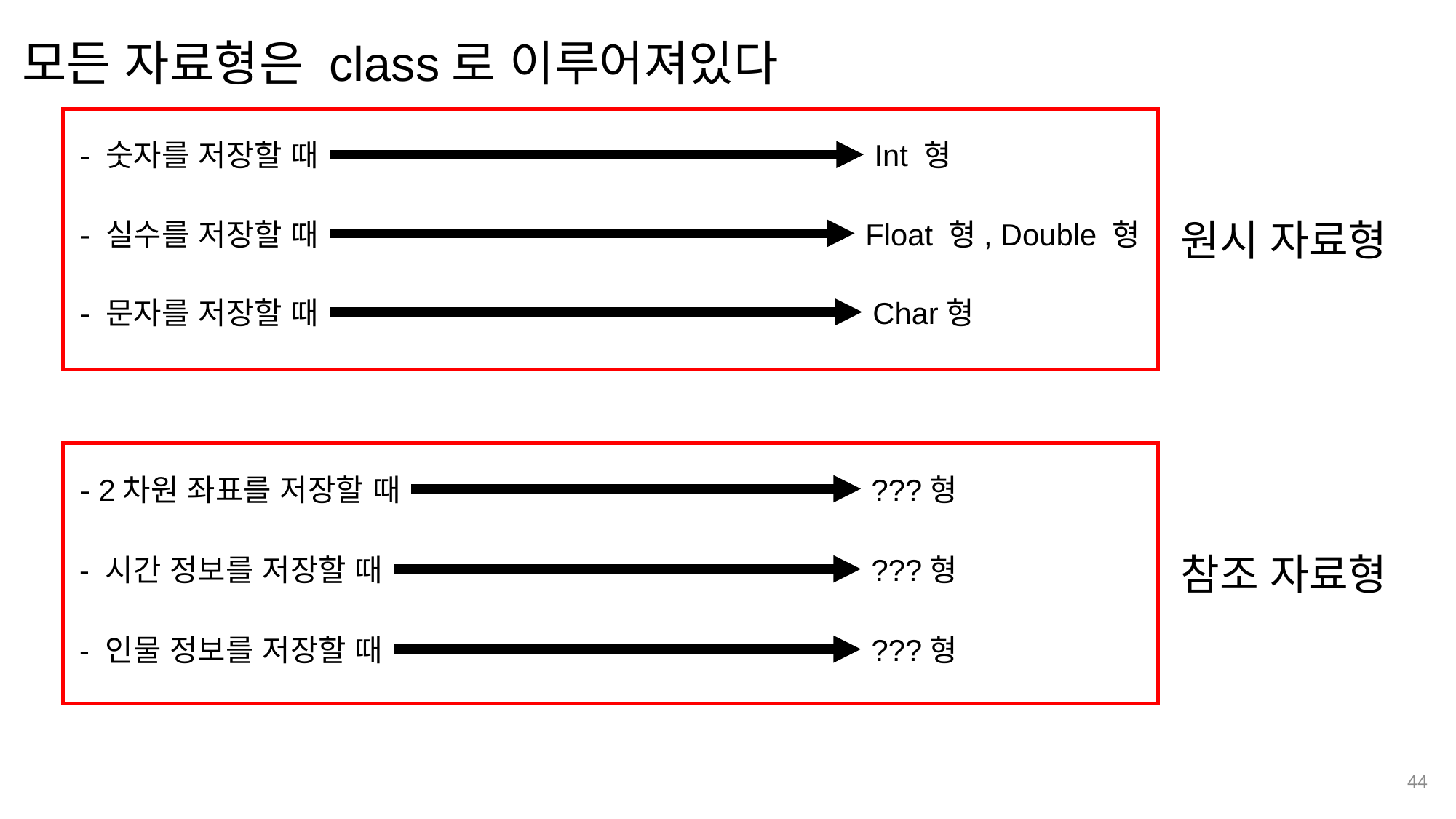

모든 자료형은 class로 이루어져있다
나눔스퀘어OTF ExtraBold

원시 자료형
나눔스퀘어OTF Bold
- 숫자를 저장할 때
Int 형
나눔스퀘어OTF
- 실수를 저장할 때
Float 형, Double 형
나눔스퀘어 Light
- 문자를 저장할 때
Char형
나눔스퀘어 Light
나눔스퀘어OTF

참조 자료형
- 2차원 좌표를 저장할 때
???형
- 시간 정보를 저장할 때
???형

- 인물 정보를 저장할 때
???형

44